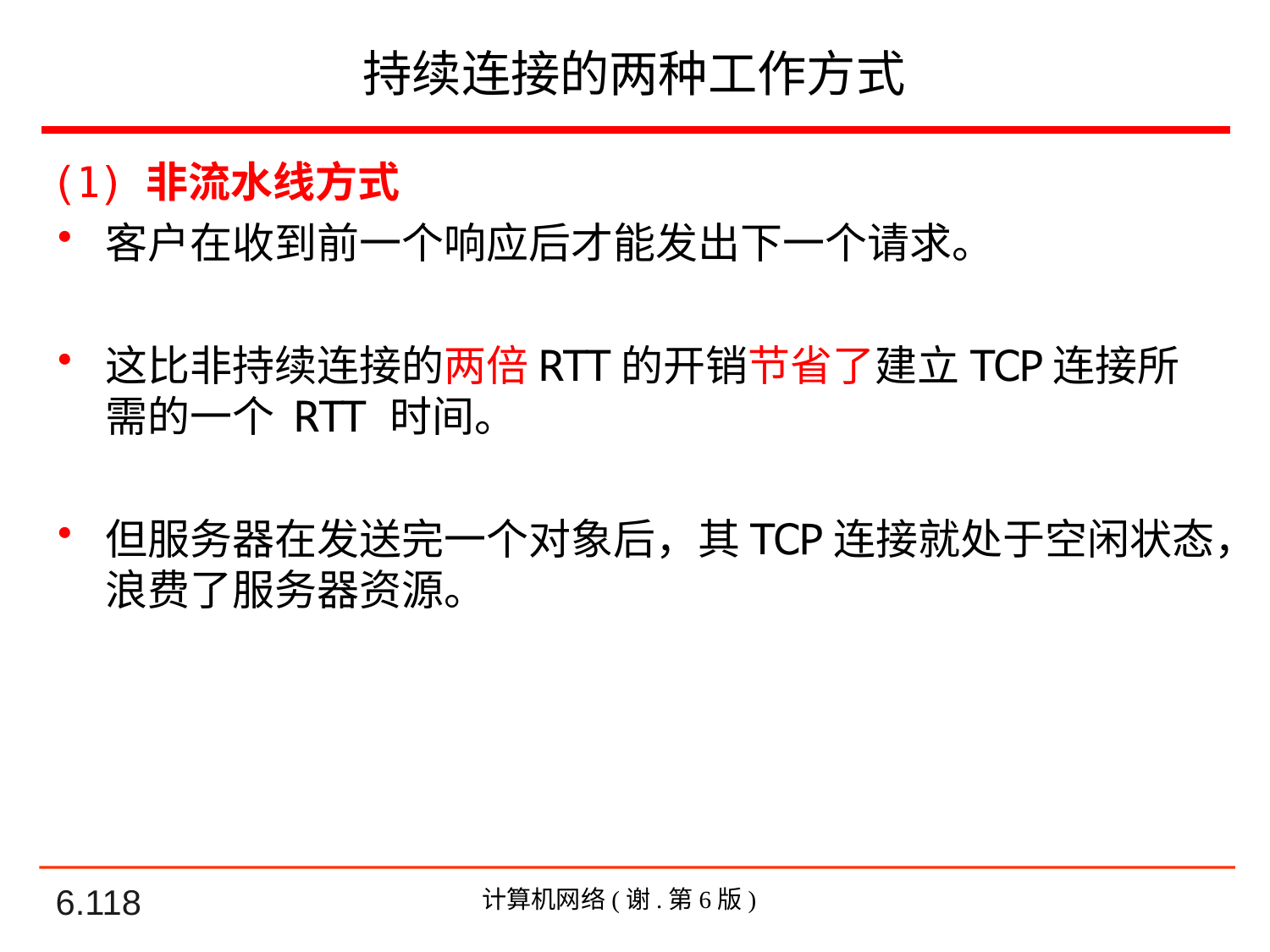

# 持续连接的两种工作方式
(1) 非流水线方式
客户在收到前一个响应后才能发出下一个请求。

这比非持续连接的两倍RTT的开销节省了建立TCP连接所需的一个 RTT 时间。

但服务器在发送完一个对象后，其TCP连接就处于空闲状态，浪费了服务器资源。